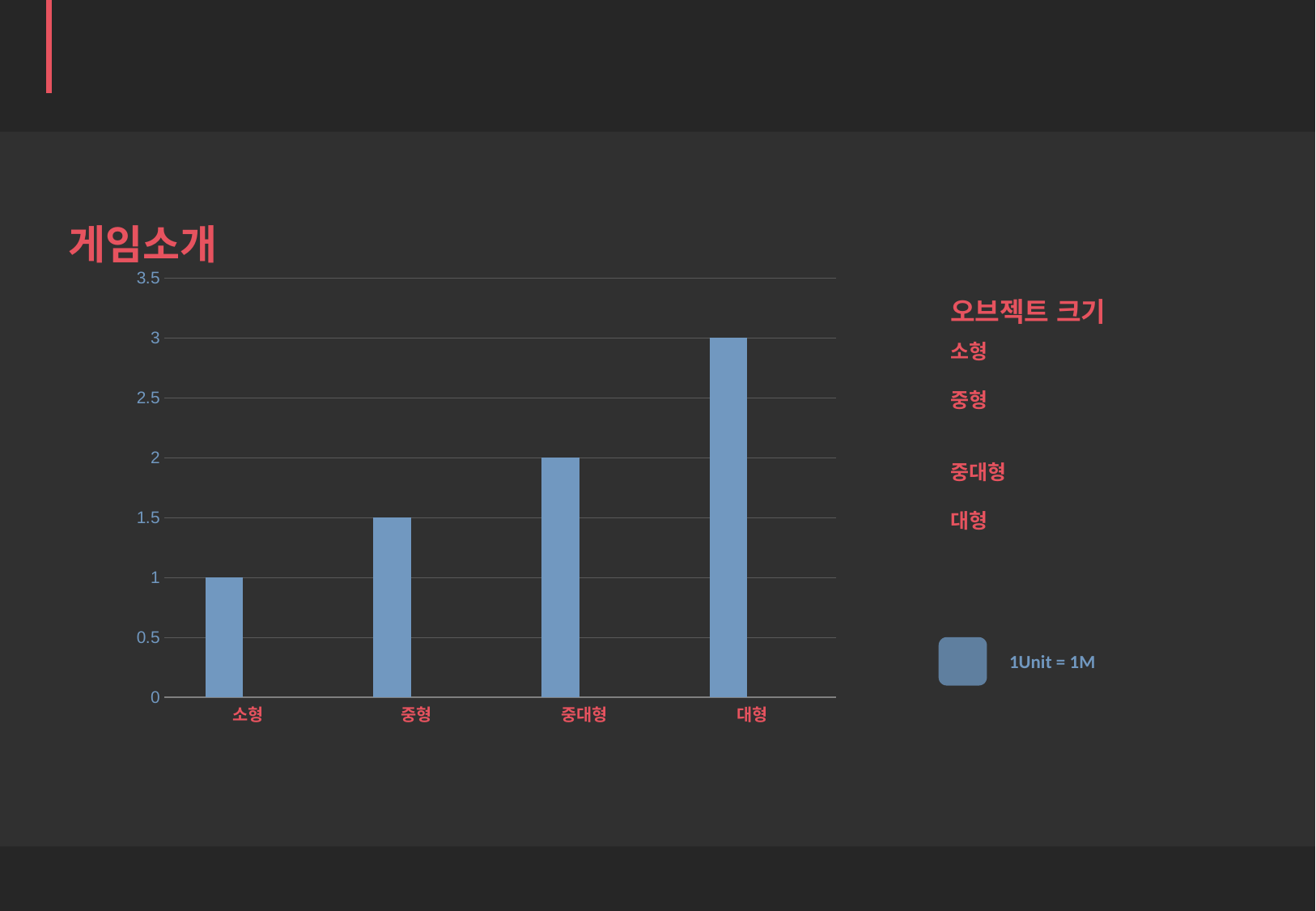

Golden Beach

STEP2.
게임소개

### Chart

| Category | 크기 | 열2 |
|---|---|---|
| 소형 | 1.0 | None |
| 중형 | 1.5 | None |
| 중대형 | 2.0 | None |
| 대형 | 3.0 | None |
오브젝트 크기
소형 : 소형 초식 동물 (늑대)

중형 : 중형동물 (호랑이 ,사자 등)
            인간

중대형 : 중대형 동물( 말)

대형 : 대형동물의 크기 (곰,코끼리)
            차량,나무

1Unit = 1M